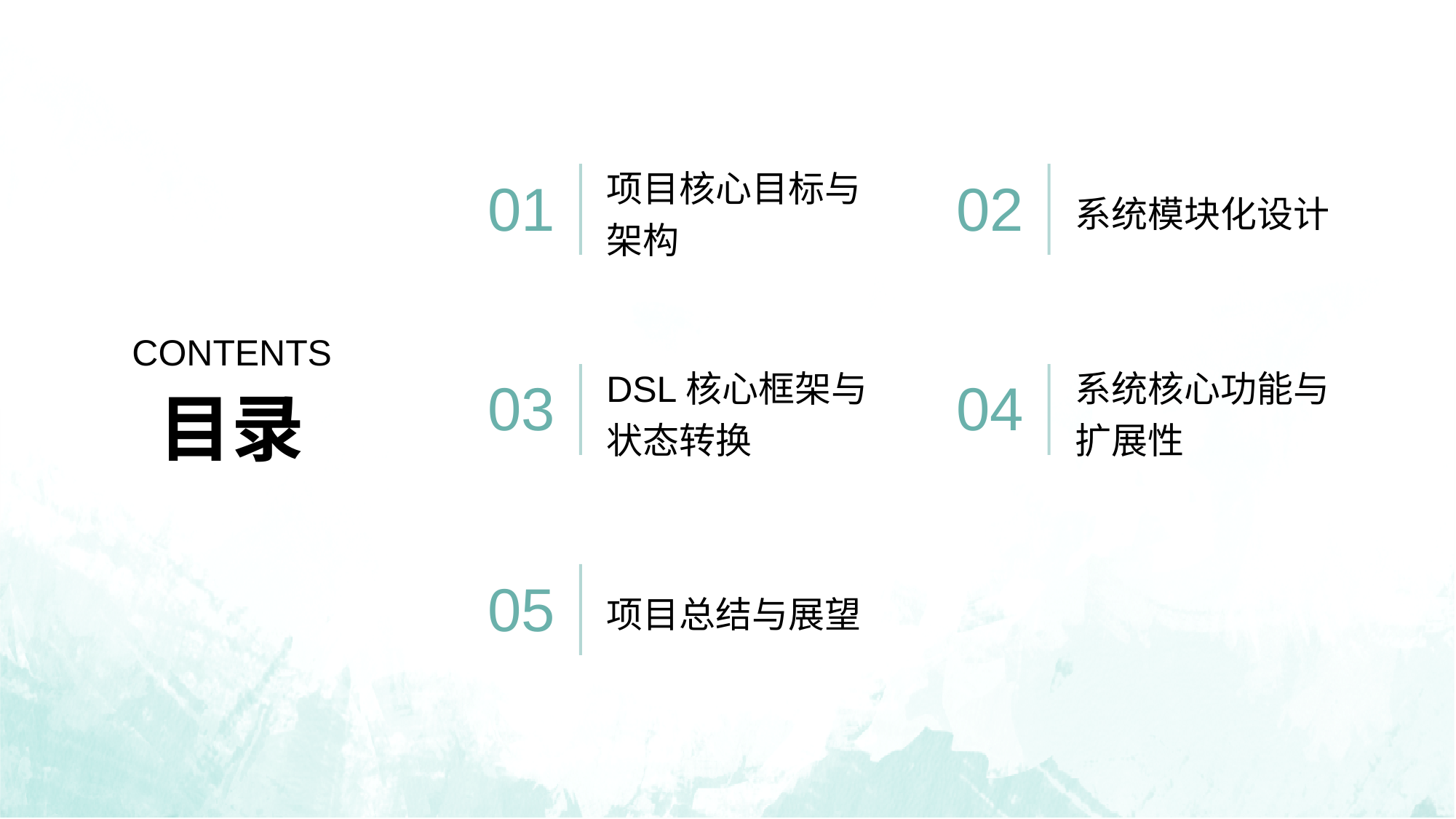

项目核心目标与架构
系统模块化设计

01
02
CONTENTS
DSL核心框架与状态转换
系统核心功能与扩展性

03
04
目录
项目总结与展望

05